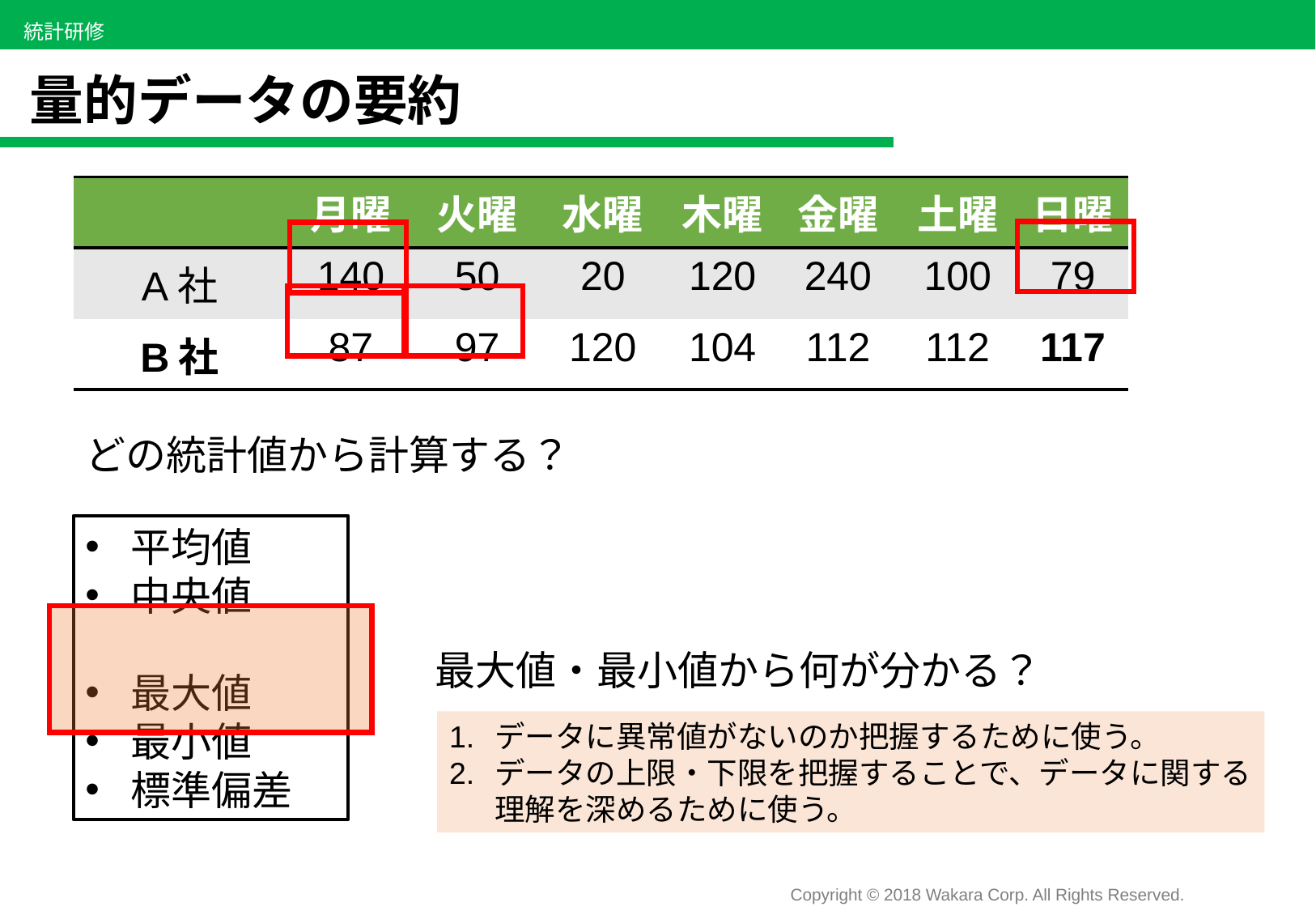

# 量的データの要約
|  | 月曜 | 火曜 | 水曜 | 木曜 | 金曜 | 土曜 | 日曜 |
| --- | --- | --- | --- | --- | --- | --- | --- |
| A社 | 140 | 50 | 20 | 120 | 240 | 100 | 79 |
| B社 | 87 | 97 | 120 | 104 | 112 | 112 | 117 |

どの統計値から計算する？
平均値
中央値
最大値
最小値
標準偏差

最大値・最小値から何が分かる？
データに異常値がないのか把握するために使う。
データの上限・下限を把握することで、データに関する理解を深めるために使う。